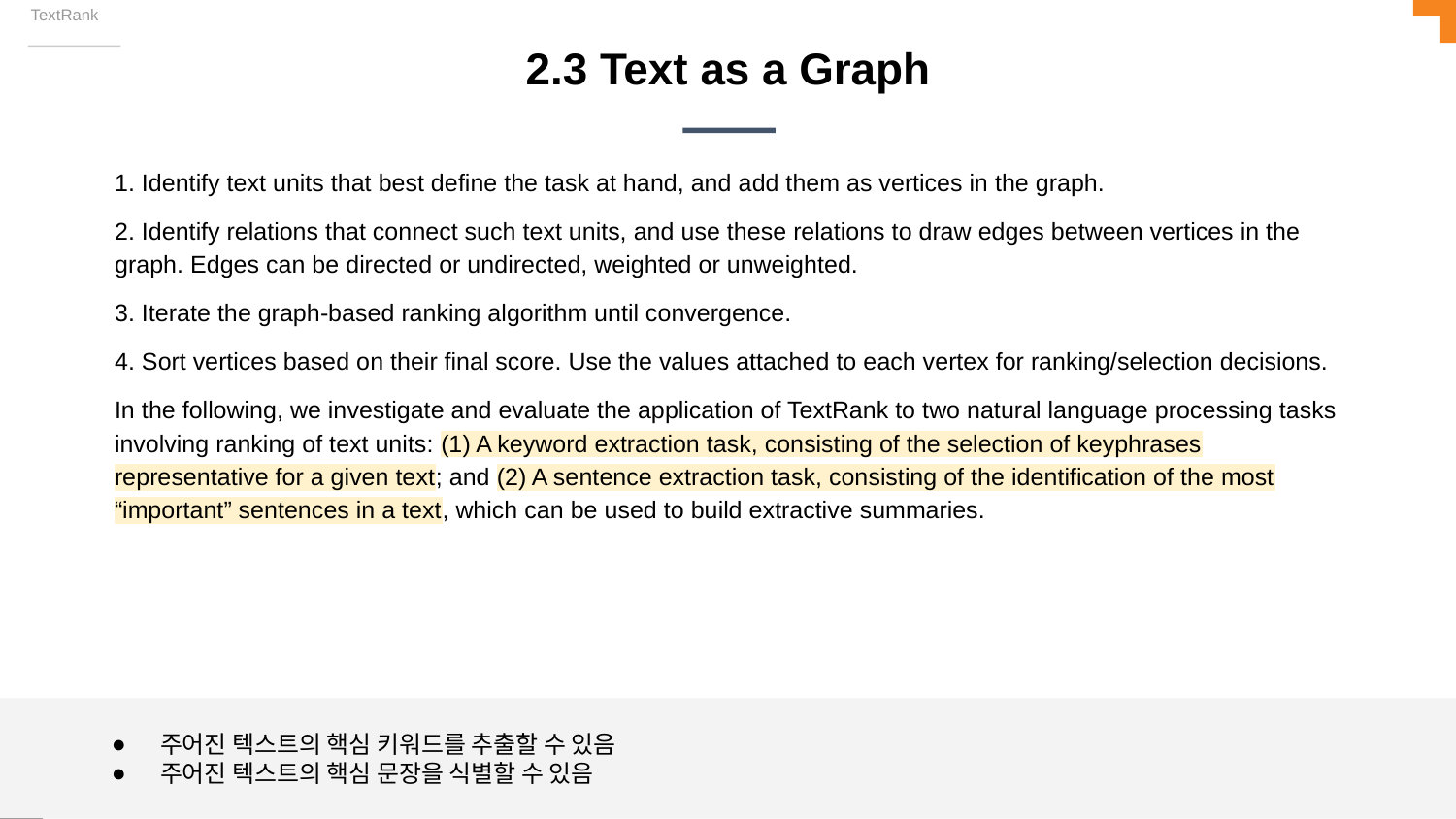

TextRank

# 2.3 Text as a Graph
1. Identify text units that best define the task at hand, and add them as vertices in the graph.
2. Identify relations that connect such text units, and use these relations to draw edges between vertices in the graph. Edges can be directed or undirected, weighted or unweighted.
3. Iterate the graph-based ranking algorithm until convergence.
4. Sort vertices based on their final score. Use the values attached to each vertex for ranking/selection decisions.
In the following, we investigate and evaluate the application of TextRank to two natural language processing tasks involving ranking of text units: (1) A keyword extraction task, consisting of the selection of keyphrases representative for a given text; and (2) A sentence extraction task, consisting of the identification of the most “important” sentences in a text, which can be used to build extractive summaries.
주어진 텍스트의 핵심 키워드를 추출할 수 있음
주어진 텍스트의 핵심 문장을 식별할 수 있음
27